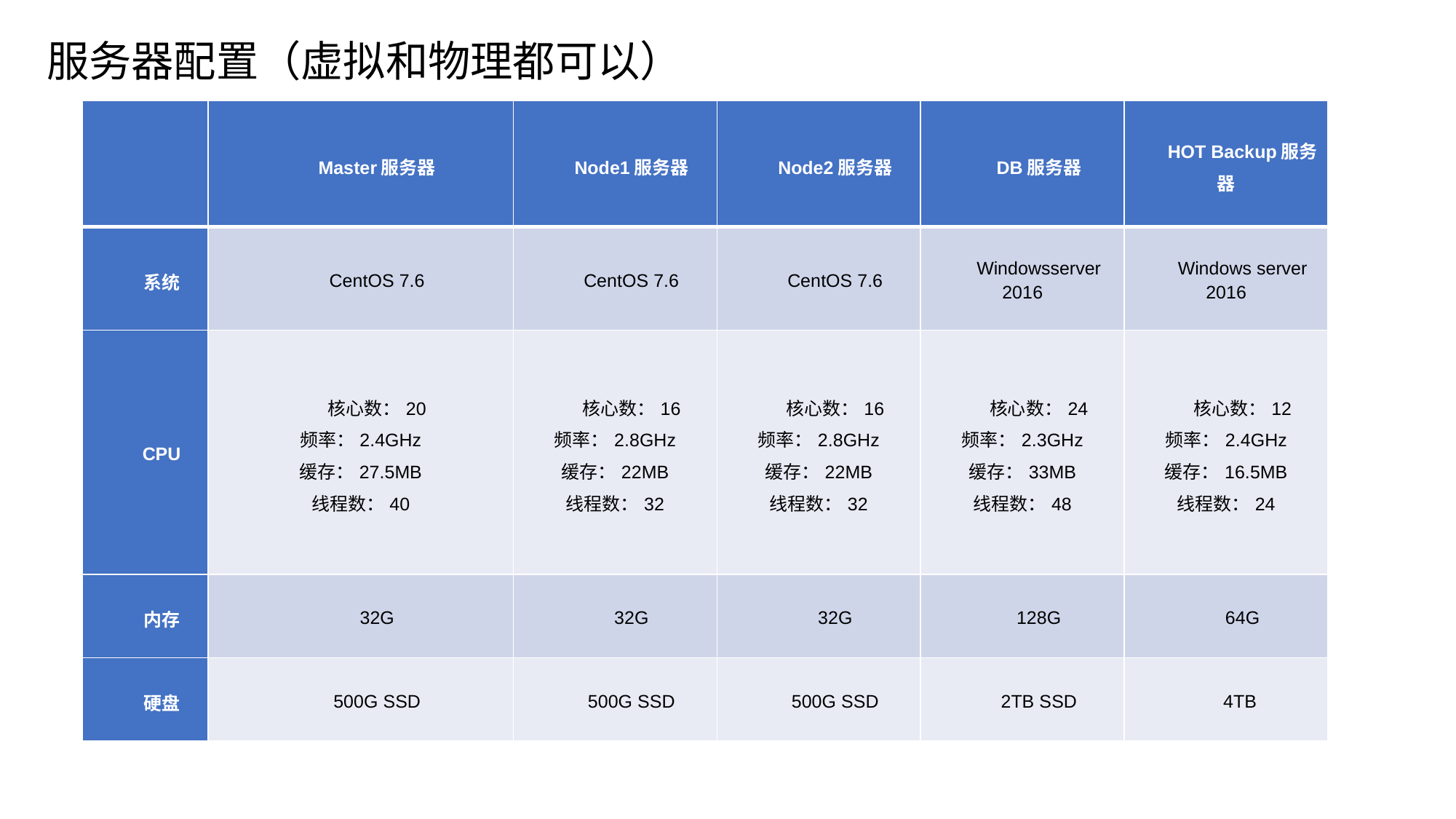

服务器配置（虚拟和物理都可以）
|  | Master服务器 | Node1服务器 | Node2服务器 | DB服务器 | HOT Backup服务器 |
| --- | --- | --- | --- | --- | --- |
| 系统 | CentOS 7.6 | CentOS 7.6 | CentOS 7.6 | Windowsserver 2016 | Windows server 2016 |
| CPU | 核心数：20 频率：2.4GHz 缓存：27.5MB 线程数：40 | 核心数：16 频率：2.8GHz 缓存：22MB 线程数：32 | 核心数：16 频率：2.8GHz 缓存：22MB 线程数：32 | 核心数：24 频率：2.3GHz 缓存：33MB 线程数：48 | 核心数：12 频率：2.4GHz 缓存：16.5MB 线程数：24 |
| 内存 | 32G | 32G | 32G | 128G | 64G |
| 硬盘 | 500G SSD | 500G SSD | 500G SSD | 2TB SSD | 4TB |